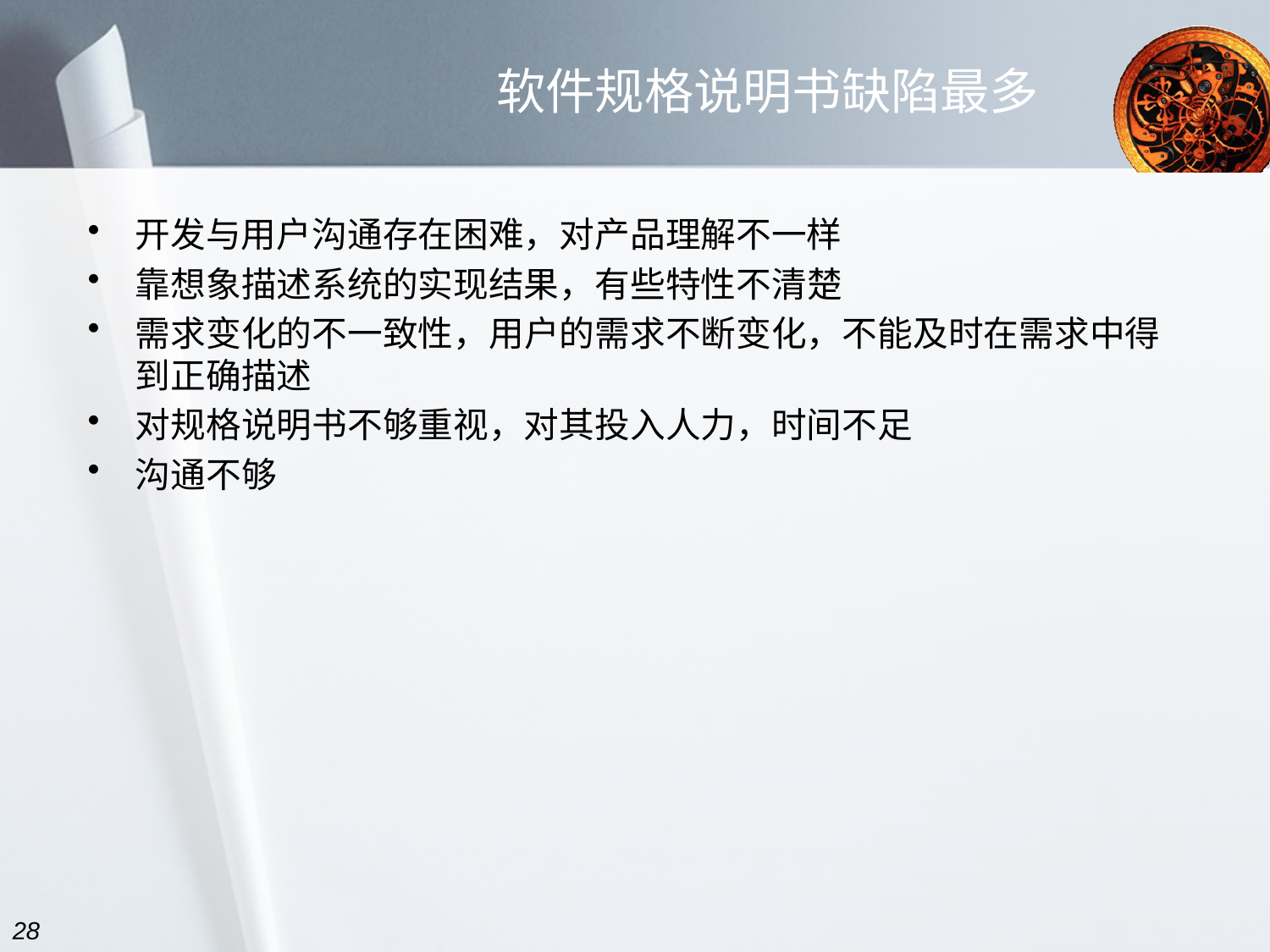

# 软件规格说明书缺陷最多
开发与用户沟通存在困难，对产品理解不一样
靠想象描述系统的实现结果，有些特性不清楚
需求变化的不一致性，用户的需求不断变化，不能及时在需求中得到正确描述
对规格说明书不够重视，对其投入人力，时间不足
沟通不够
28